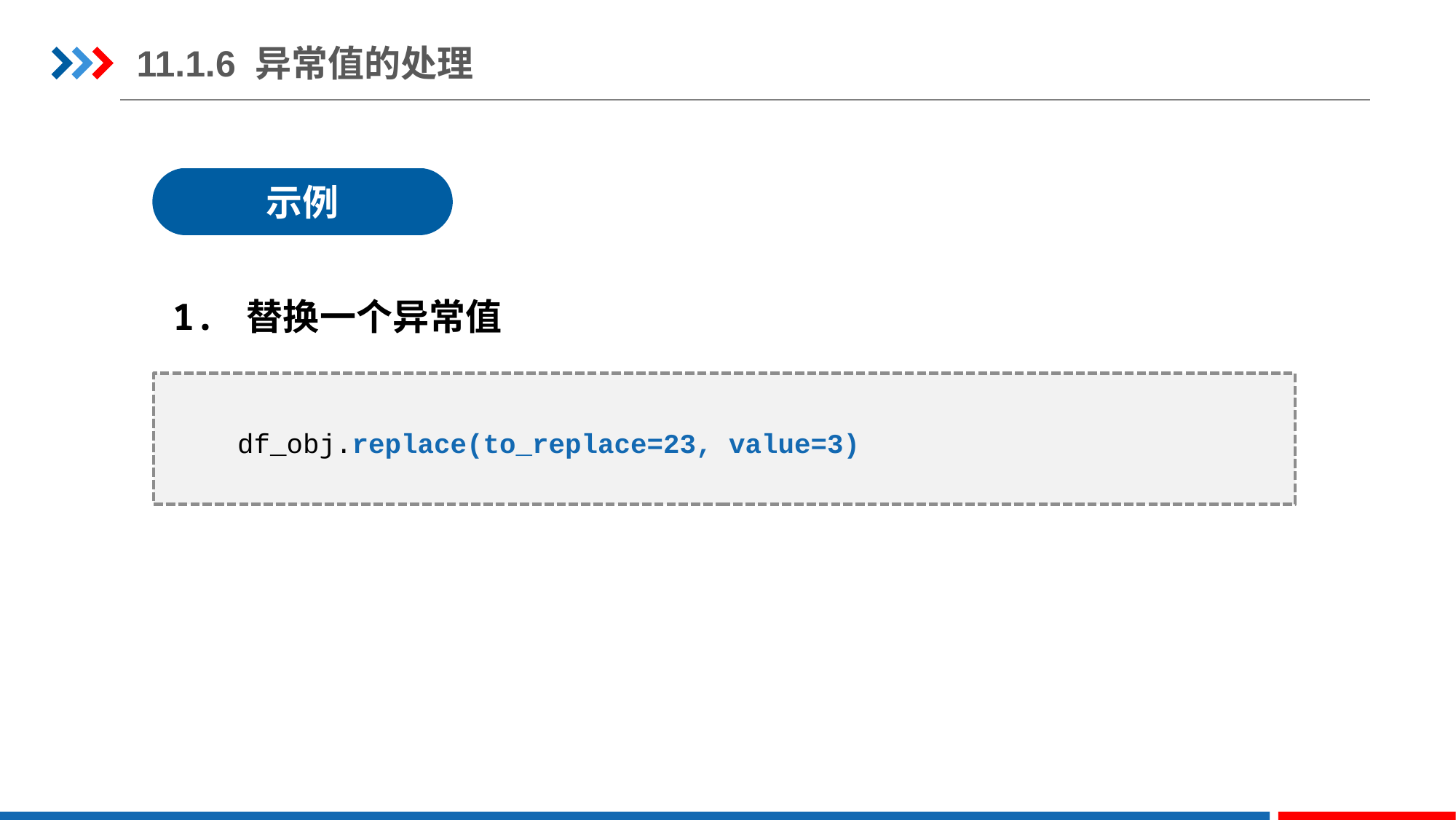

11.1.6 异常值的处理
示例
1. 替换一个异常值

df_obj.replace(to_replace=23, value=3)